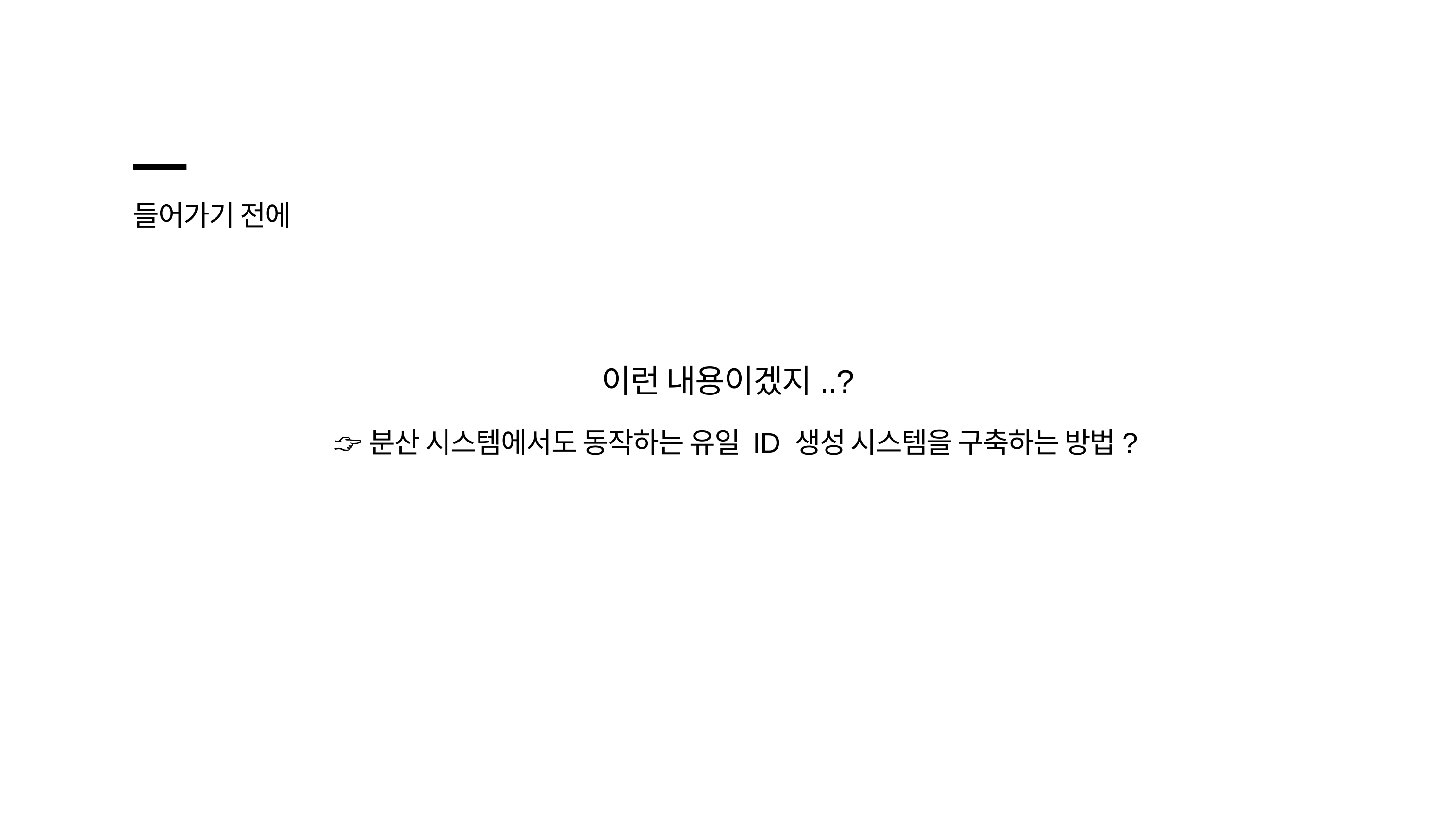

들어가기 전에
이런 내용이겠지..?
👉분산 시스템에서도 동작하는 유일 ID 생성 시스템을 구축하는 방법?